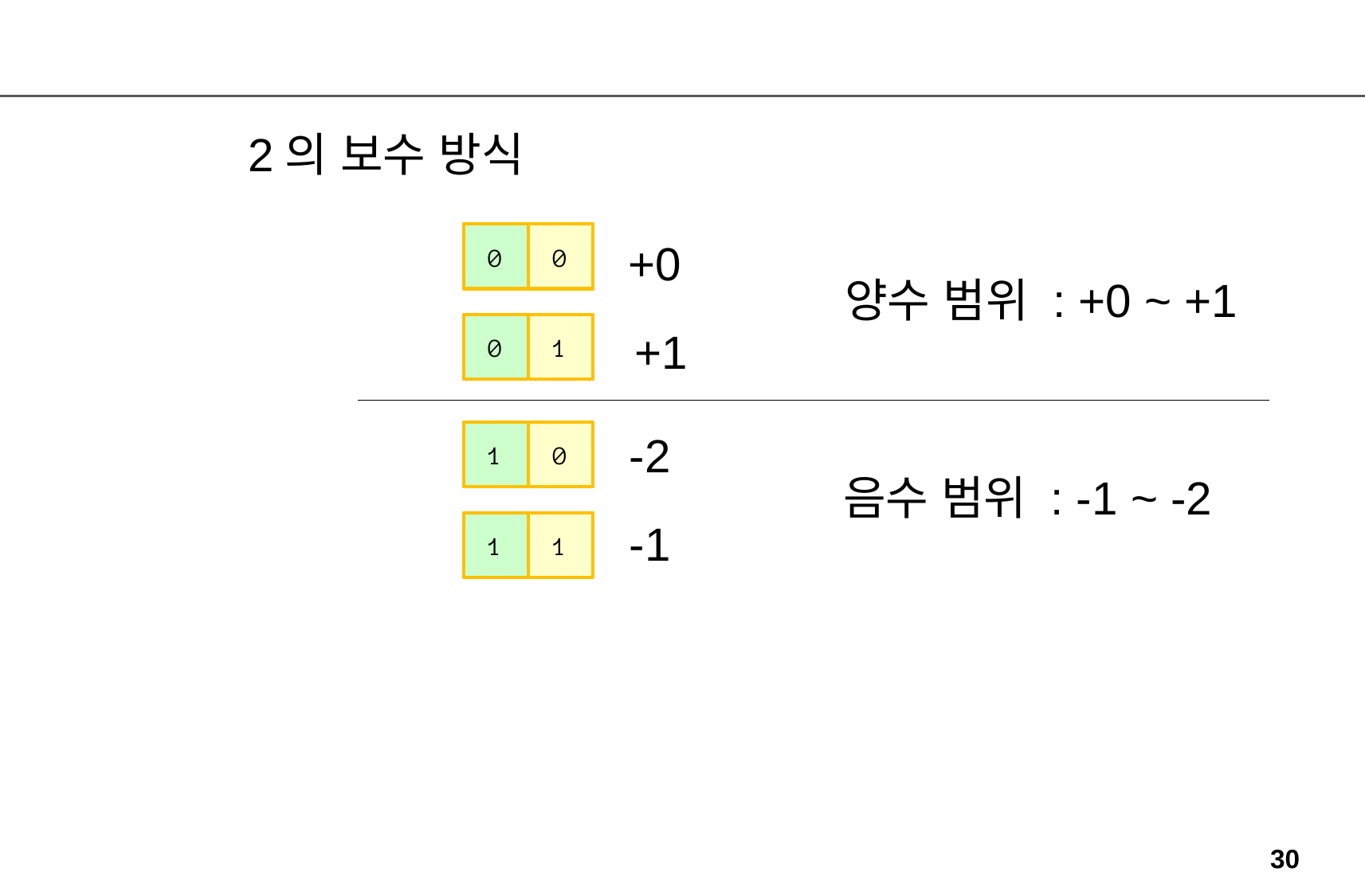

2의 보수 방식
0
0
+0
양수 범위 : +0 ~ +1
0
1
+1
-2
1
0
음수 범위 : -1 ~ -2
-1
1
1